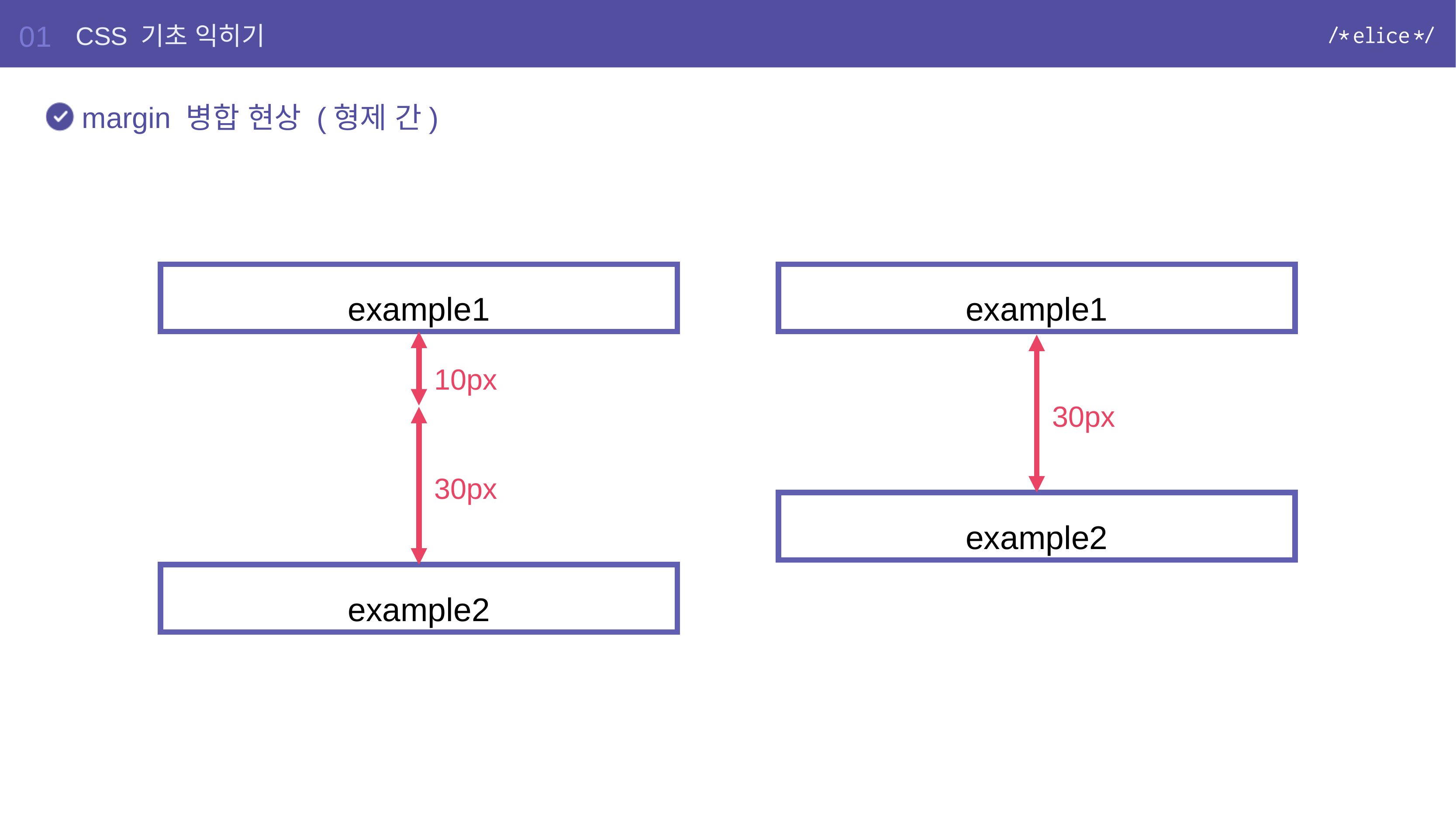

01
CSS 기초 익히기
margin 병합 현상 (형제 간)
example1
example1
10px
30px
30px
example2
example2